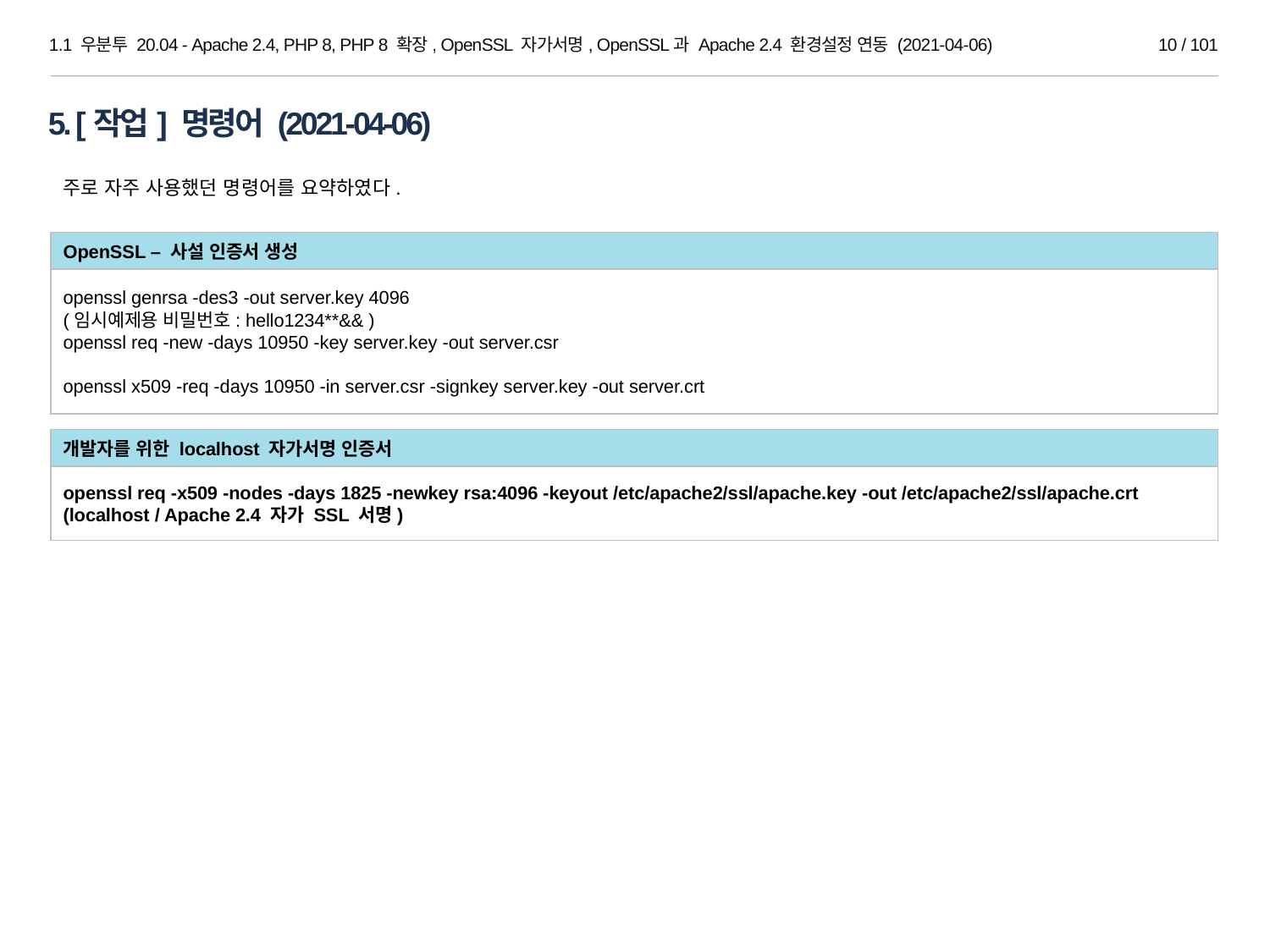

1.1 우분투 20.04 - Apache 2.4, PHP 8, PHP 8 확장, OpenSSL 자가서명, OpenSSL과 Apache 2.4 환경설정 연동 (2021-04-06)
10 / 101

5. [작업] 명령어 (2021-04-06)
주로 자주 사용했던 명령어를 요약하였다.
OpenSSL – 사설 인증서 생성
openssl genrsa -des3 -out server.key 4096
(임시예제용 비밀번호: hello1234**&& )
openssl req -new -days 10950 -key server.key -out server.csr

openssl x509 -req -days 10950 -in server.csr -signkey server.key -out server.crt
개발자를 위한 localhost 자가서명 인증서
openssl req -x509 -nodes -days 1825 -newkey rsa:4096 -keyout /etc/apache2/ssl/apache.key -out /etc/apache2/ssl/apache.crt
(localhost / Apache 2.4 자가 SSL 서명)